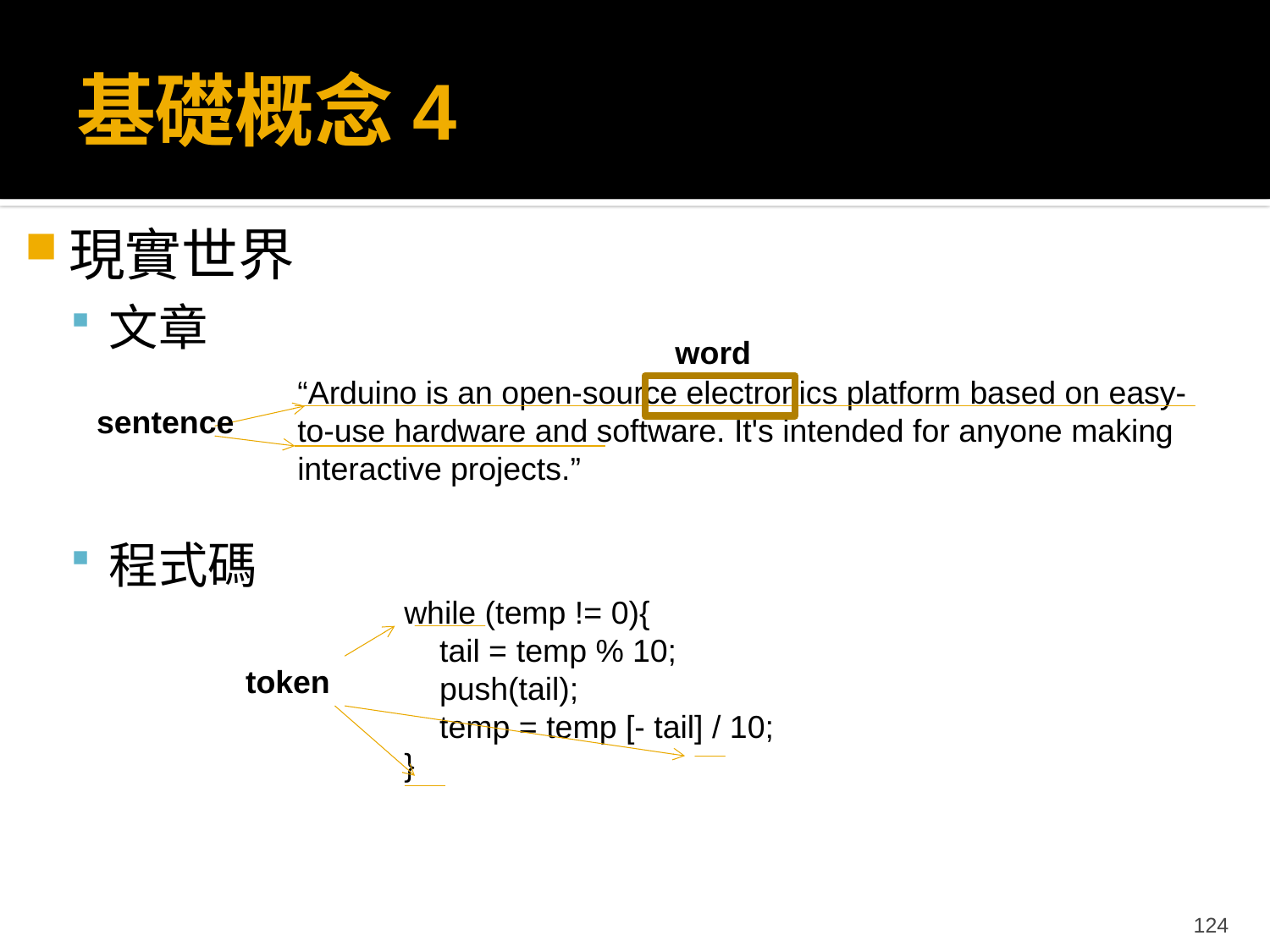

# 基礎概念4
現實世界
文章

程式碼

word
“Arduino is an open-source electronics platform based on easy-to-use hardware and software. It's intended for anyone making interactive projects.”

sentence
while (temp != 0){
    tail = temp % 10;
    push(tail);
    temp = temp [- tail] / 10;
}

token
124